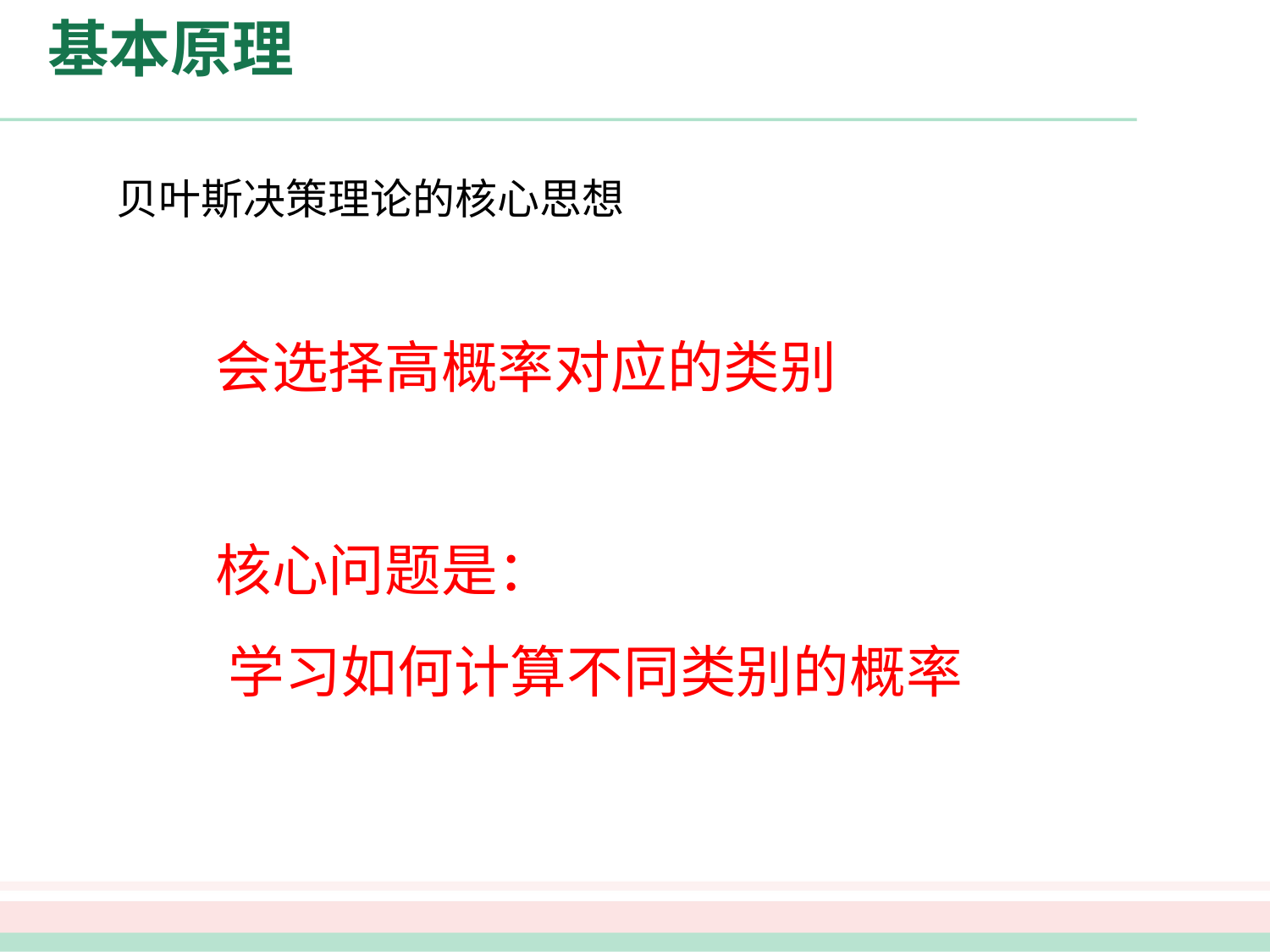

# 基本原理
贝叶斯决策理论的核心思想
 会选择高概率对应的类别

 核心问题是：
  学习如何计算不同类别的概率